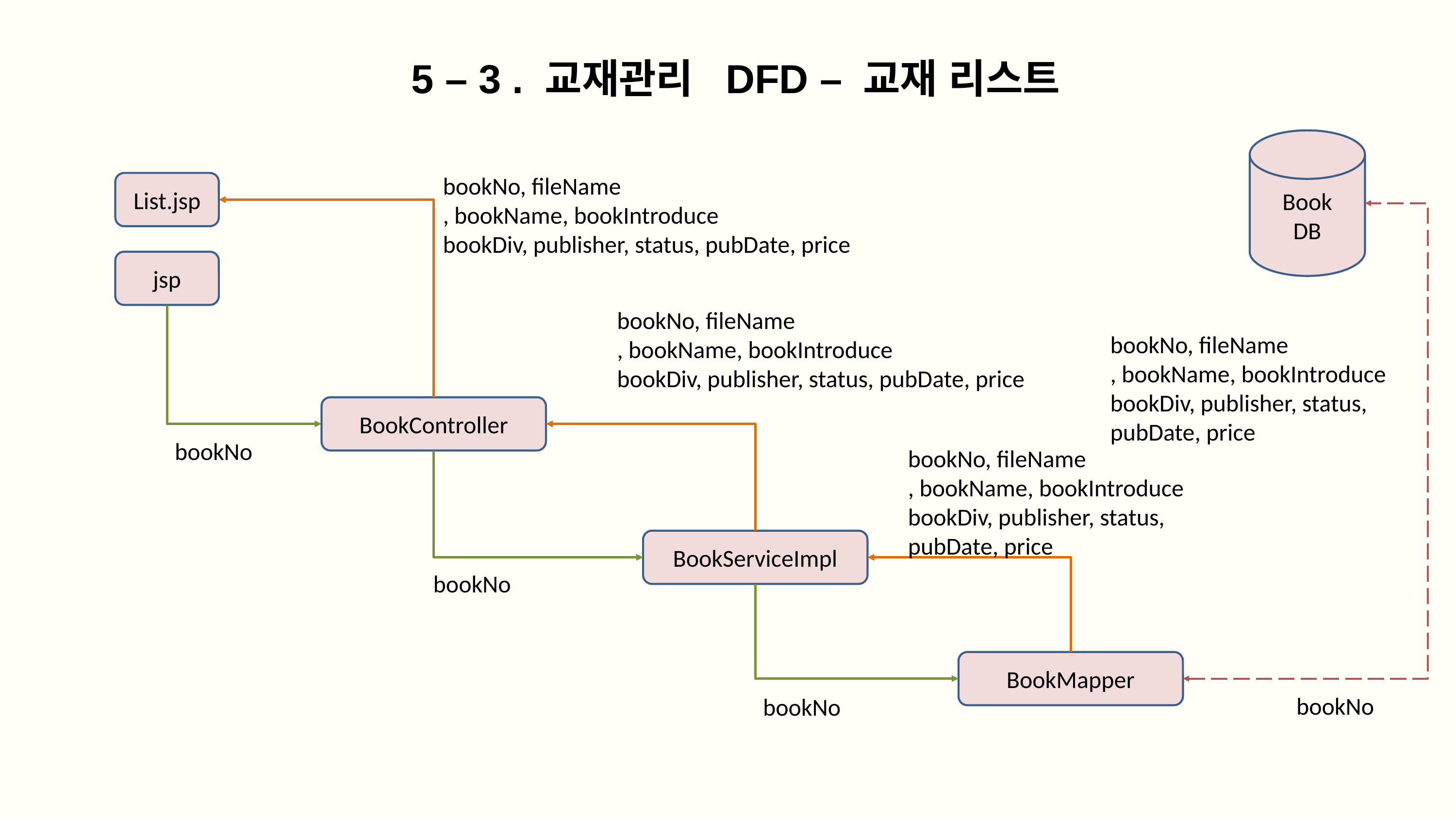

5 – 3 . 교재관리  DFD – 교재 리스트
Book
DB
bookNo, fileName
, bookName, bookIntroduce
bookDiv, publisher, status, pubDate, price
List.jsp
jsp
bookNo, fileName
, bookName, bookIntroduce
bookDiv, publisher, status, pubDate, price
bookNo, fileName
, bookName, bookIntroduce
bookDiv, publisher, status,
pubDate, price
BookController
bookNo
bookNo, fileName
, bookName, bookIntroduce
bookDiv, publisher, status,
pubDate, price
BookServiceImpl
bookNo
BookMapper
bookNo
bookNo